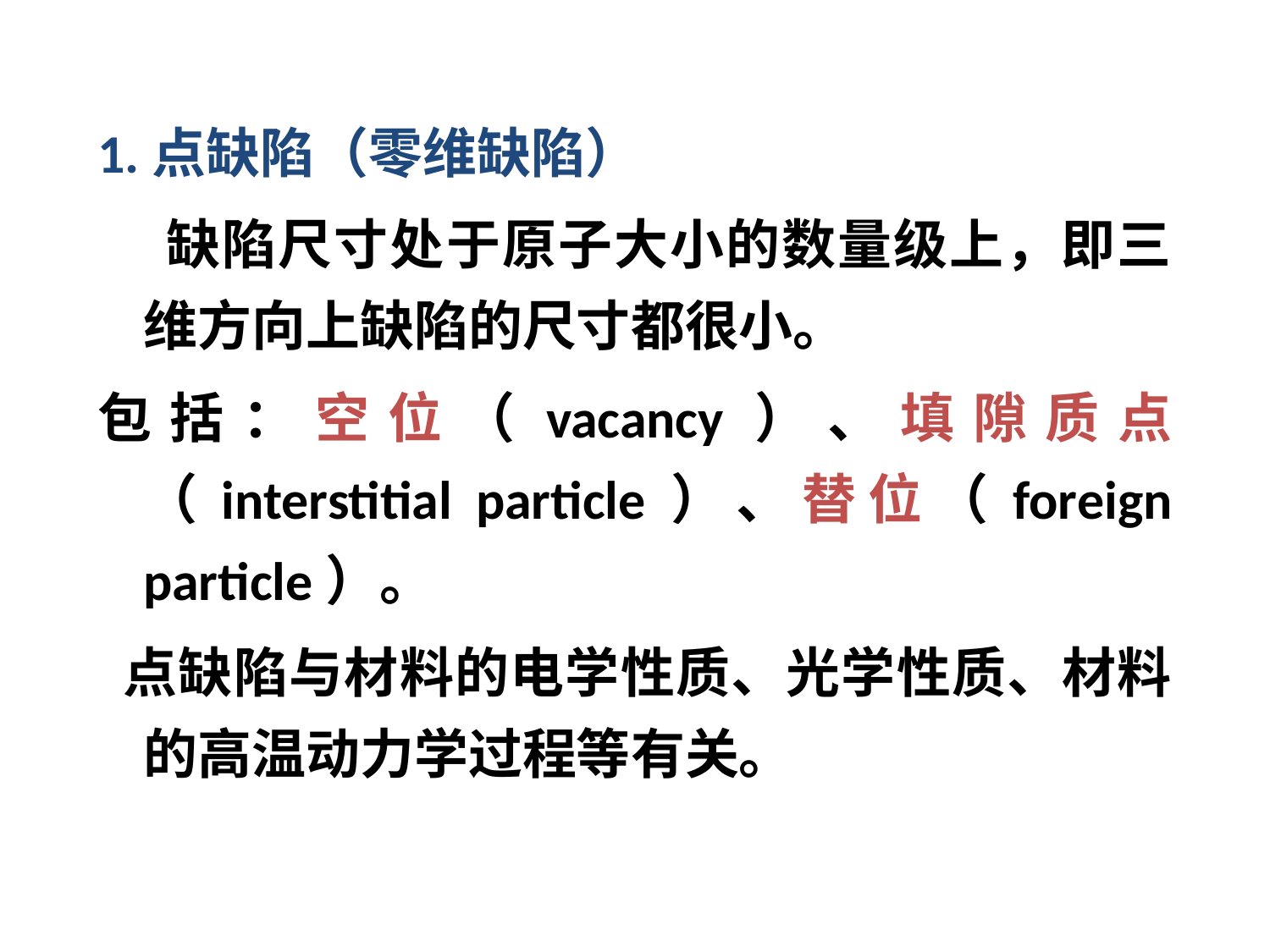

1.点缺陷（零维缺陷）
    缺陷尺寸处于原子大小的数量级上，即三维方向上缺陷的尺寸都很小。
包括：空位（vacancy）、填隙质点（interstitial particle）、替位（foreign particle）。
 点缺陷与材料的电学性质、光学性质、材料的高温动力学过程等有关。